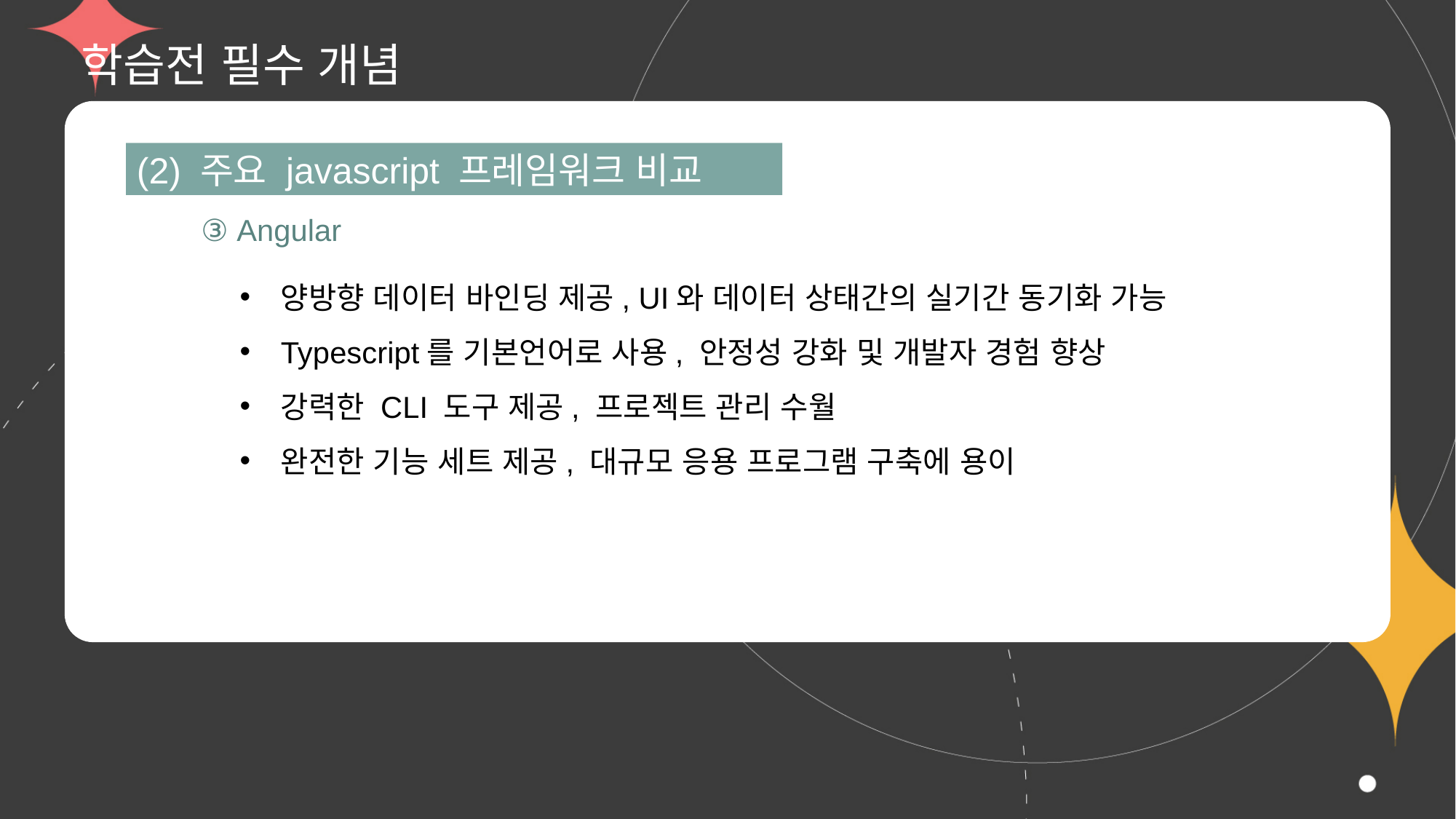

# 학습전 필수 개념
(2) 주요 javascript 프레임워크 비교
③ Angular
양방향 데이터 바인딩 제공, UI와 데이터 상태간의 실기간 동기화 가능
Typescript를 기본언어로 사용, 안정성 강화 및 개발자 경험 향상
강력한 CLI 도구 제공, 프로젝트 관리 수월
완전한 기능 세트 제공, 대규모 응용 프로그램 구축에 용이